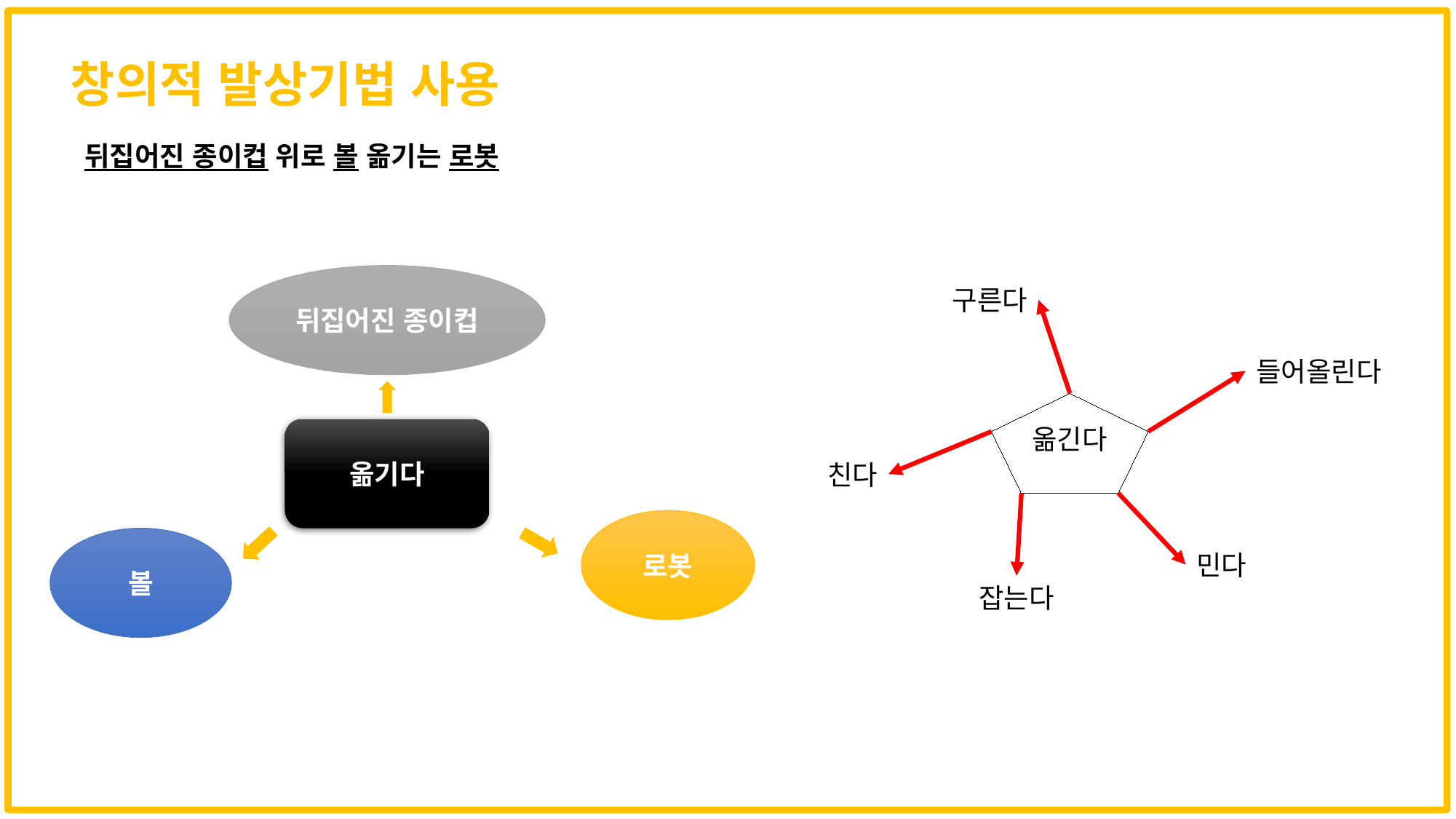

창의적 발상기법 사용
뒤집어진 종이컵 위로 볼 옮기는 로봇
뒤집어진 종이컵

옮기다
로봇

볼
구른다
들어올린다
옮긴다

친다
민다
잡는다